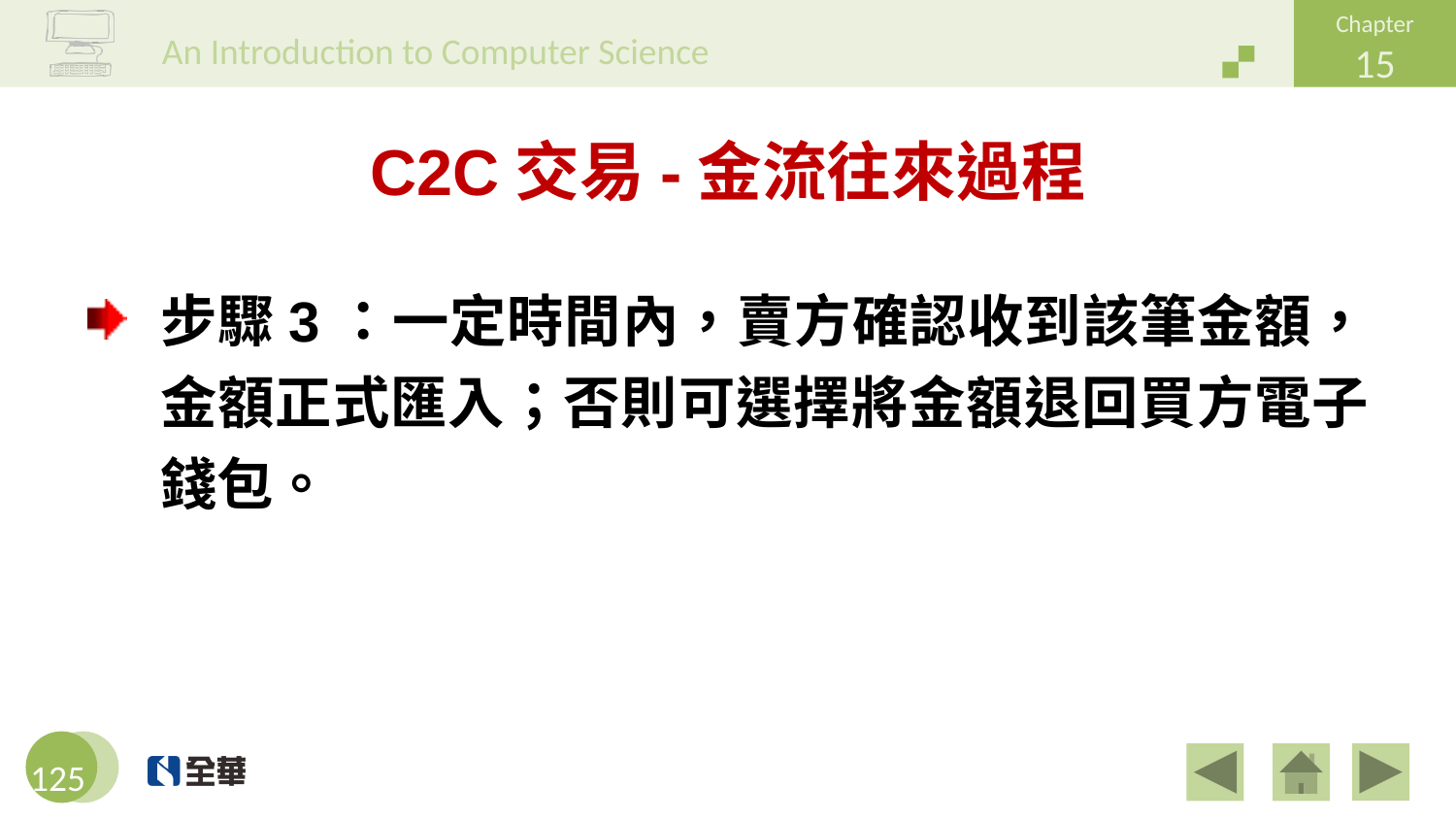

# C2C交易-金流往來過程
步驟3：一定時間內，賣方確認收到該筆金額，金額正式匯入；否則可選擇將金額退回買方電子錢包。